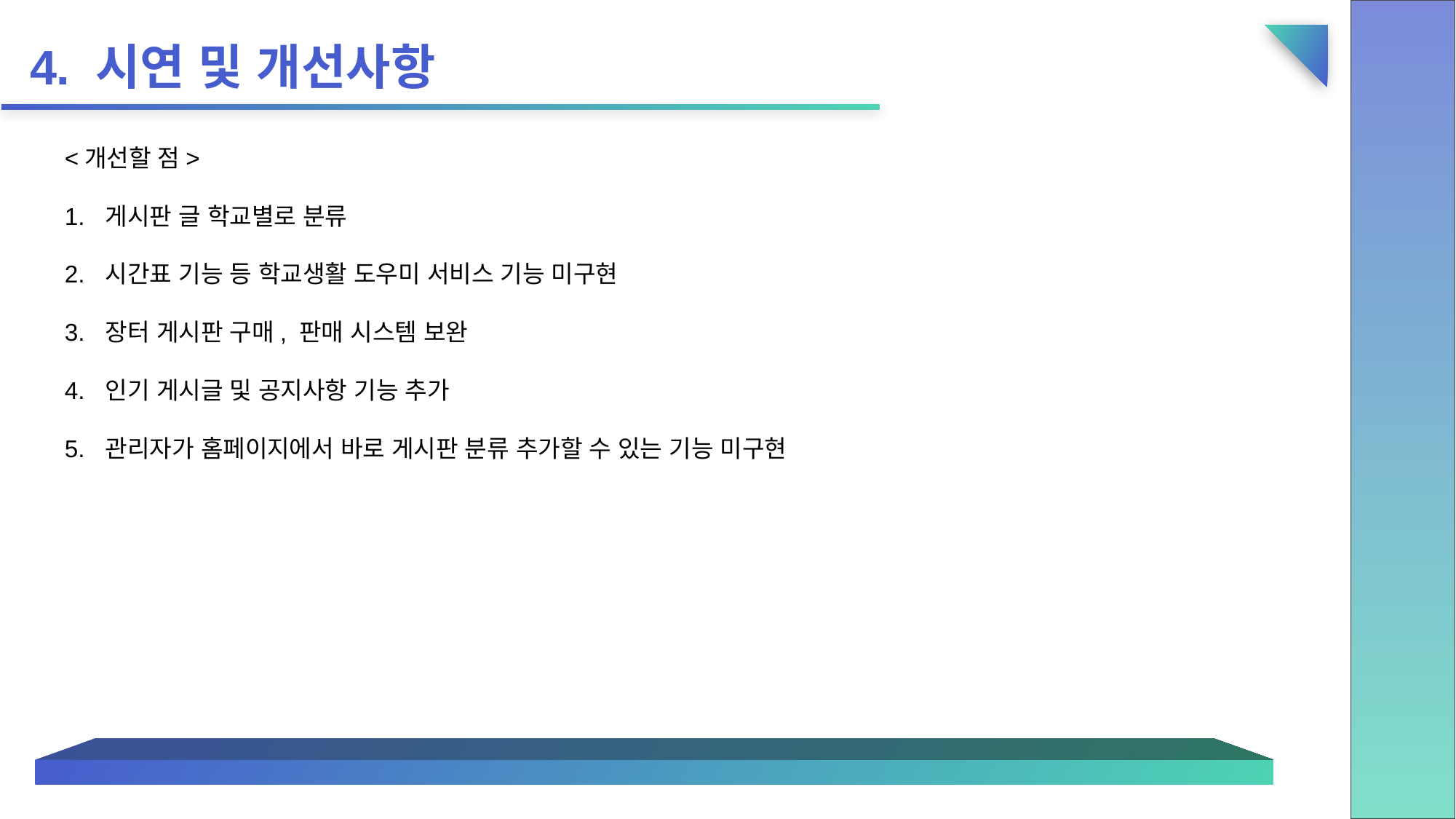

4. 시연 및 개선사항

<개선할 점>

게시판 글 학교별로 분류

시간표 기능 등 학교생활 도우미 서비스 기능 미구현

장터 게시판 구매, 판매 시스템 보완

인기 게시글 및 공지사항 기능 추가

관리자가 홈페이지에서 바로 게시판 분류 추가할 수 있는 기능 미구현